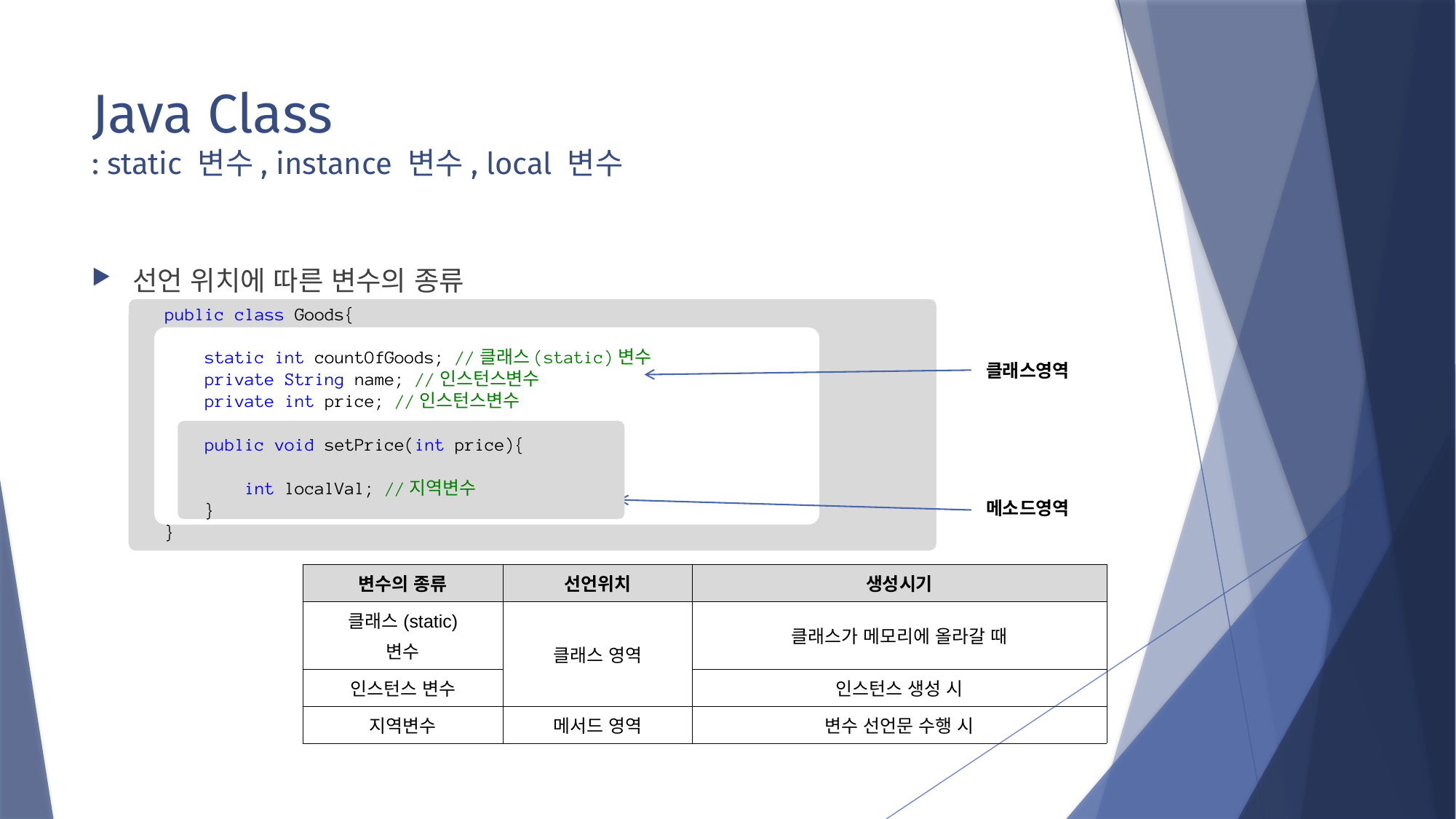

# Java Class : static 변수, instance 변수, local 변수
선언 위치에 따른 변수의 종류
public class Goods{

    static int countOfGoods; //클래스(static)변수
    private String name; //인스턴스변수
    private int price; //인스턴스변수
    public void setPrice(int price){
        int localVal; //지역변수
    }
}

클래스영역

메소드영역
| 변수의 종류 | 선언위치 | 생성시기 |
| --- | --- | --- |
| 클래스(static) 변수 | 클래스 영역 | 클래스가 메모리에 올라갈 때 |
| 인스턴스 변수 |  | 인스턴스 생성 시 |
| 지역변수 | 메서드 영역 | 변수 선언문 수행 시 |